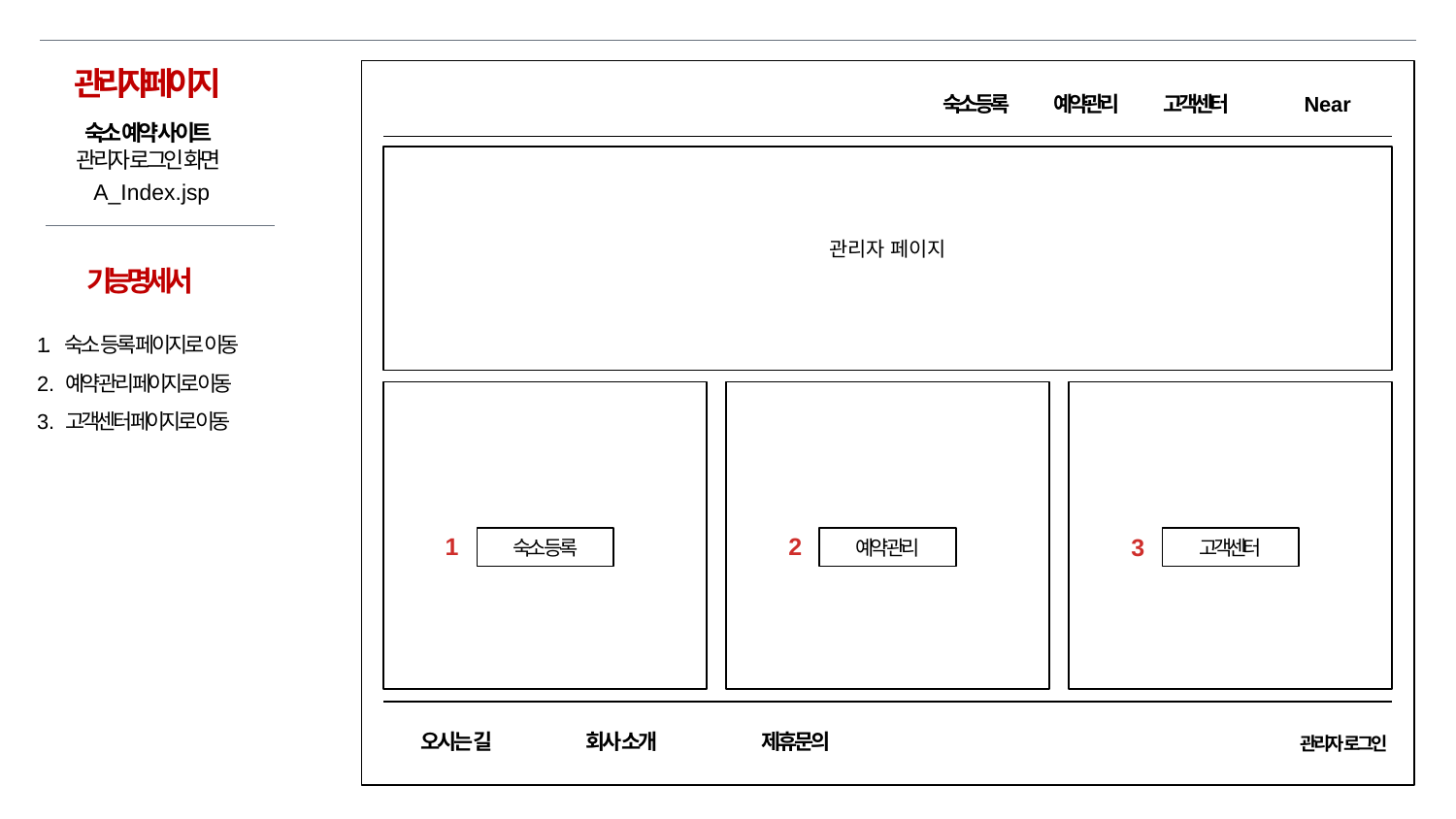

관리자페이지

숙소등록
예약관리
고객센터
Near
오시는 길
회사 소개
제휴문의
관리자 로그인
숙소 예약 사이트
관리자 로그인 화면

A_Index.jsp
관리자 페이지
기능명세서
1.   숙소 등록 페이지로 이동
2. 예약 관리 페이지로 이동
3. 고객센터 페이지로 이동

2
1
3
숙소 등록
예약 관리
고객센터